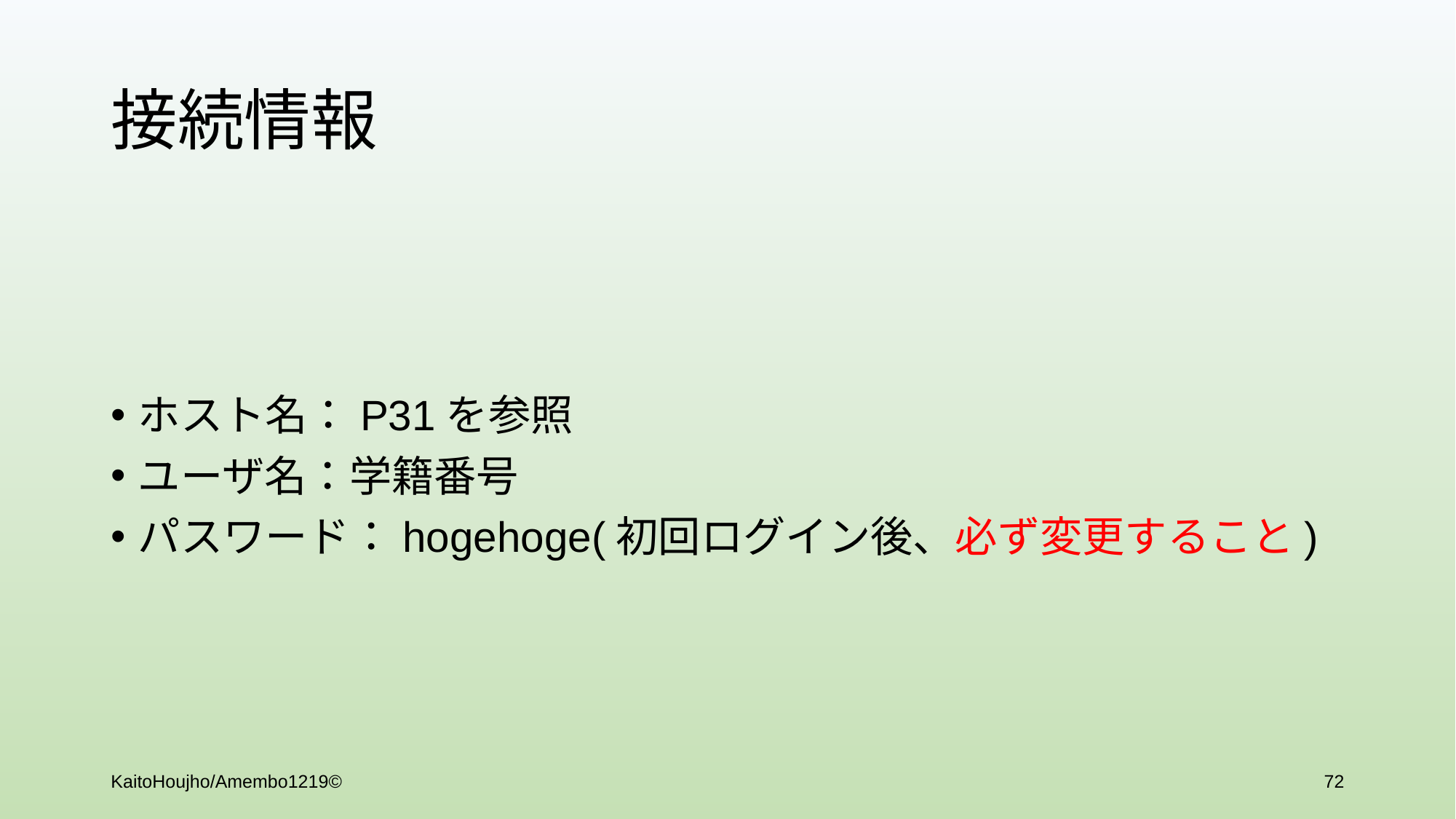

# 接続情報
ホスト名：P31を参照
ユーザ名：学籍番号
パスワード：hogehoge(初回ログイン後、必ず変更すること)
KaitoHoujho/Amembo1219©
72